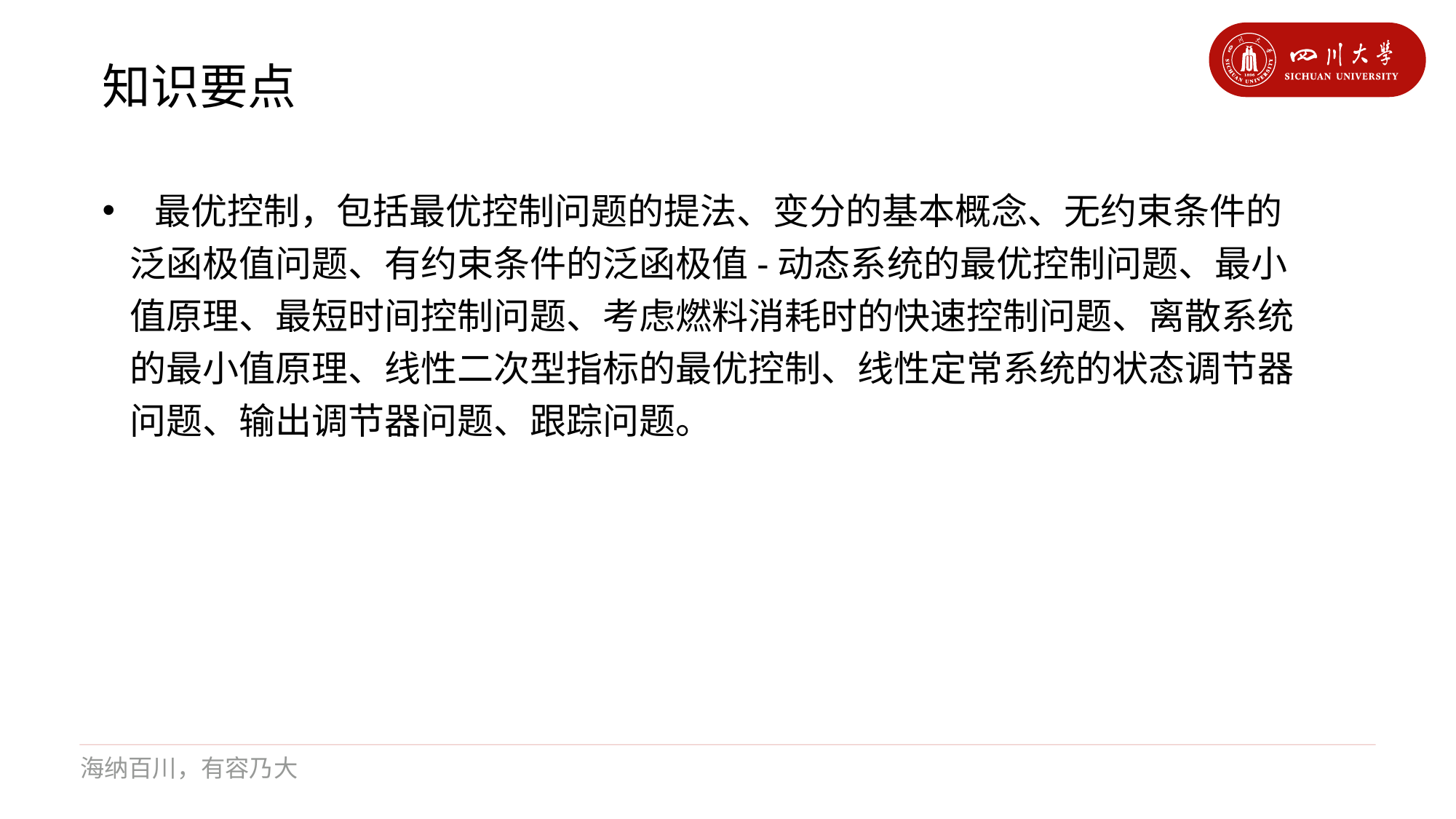

# 知识要点
  最优控制，包括最优控制问题的提法、变分的基本概念、无约束条件的泛函极值问题、有约束条件的泛函极值-动态系统的最优控制问题、最小值原理、最短时间控制问题、考虑燃料消耗时的快速控制问题、离散系统的最小值原理、线性二次型指标的最优控制、线性定常系统的状态调节器问题、输出调节器问题、跟踪问题。